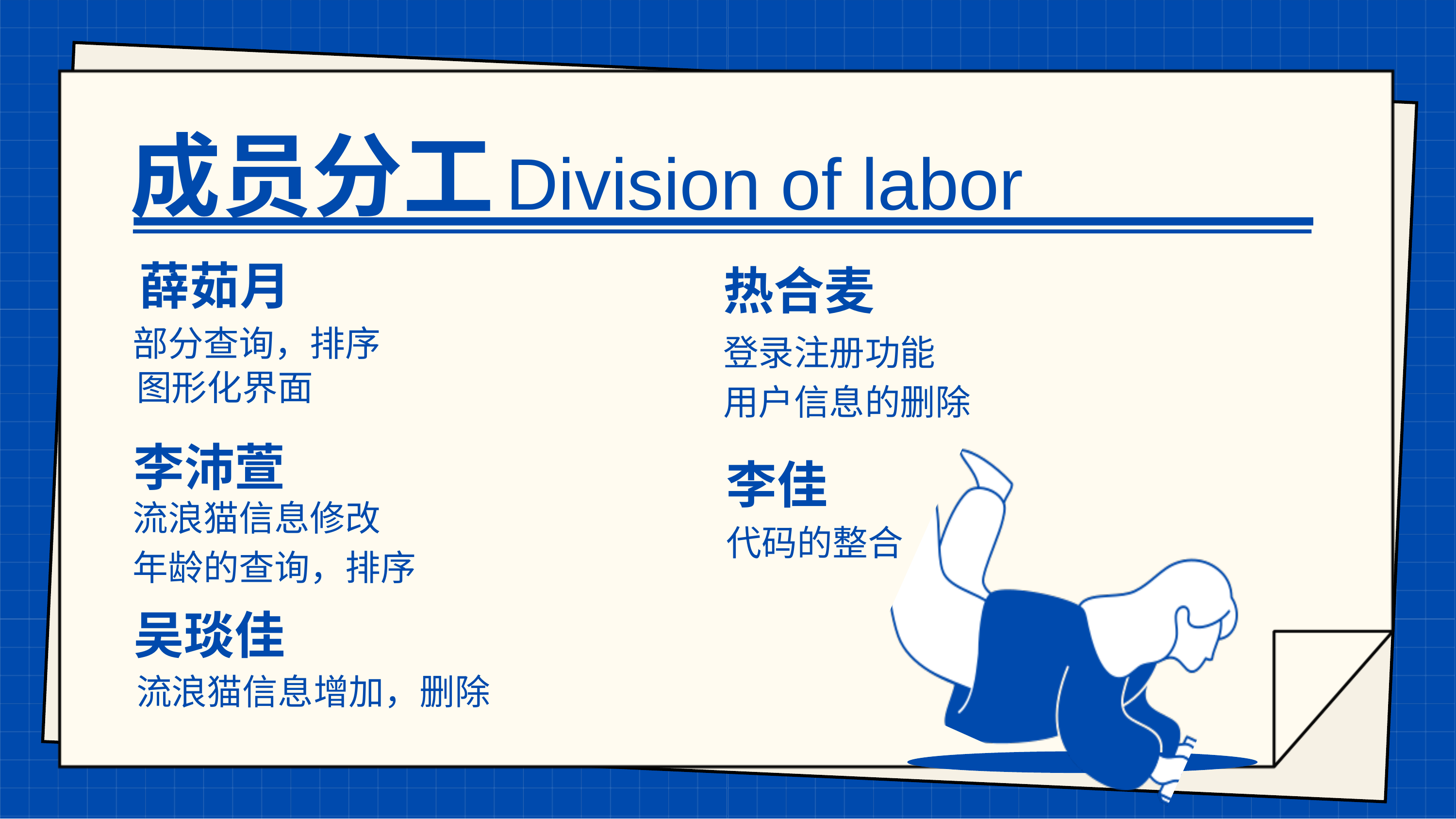

Division of labor

成员分工

薛茹月

热合麦

部分查询，排序

登录注册功能
用户信息的删除

图形化界面

李沛萱

李佳

流浪猫信息修改
年龄的查询，排序

代码的整合

吴琰佳

流浪猫信息增加，删除